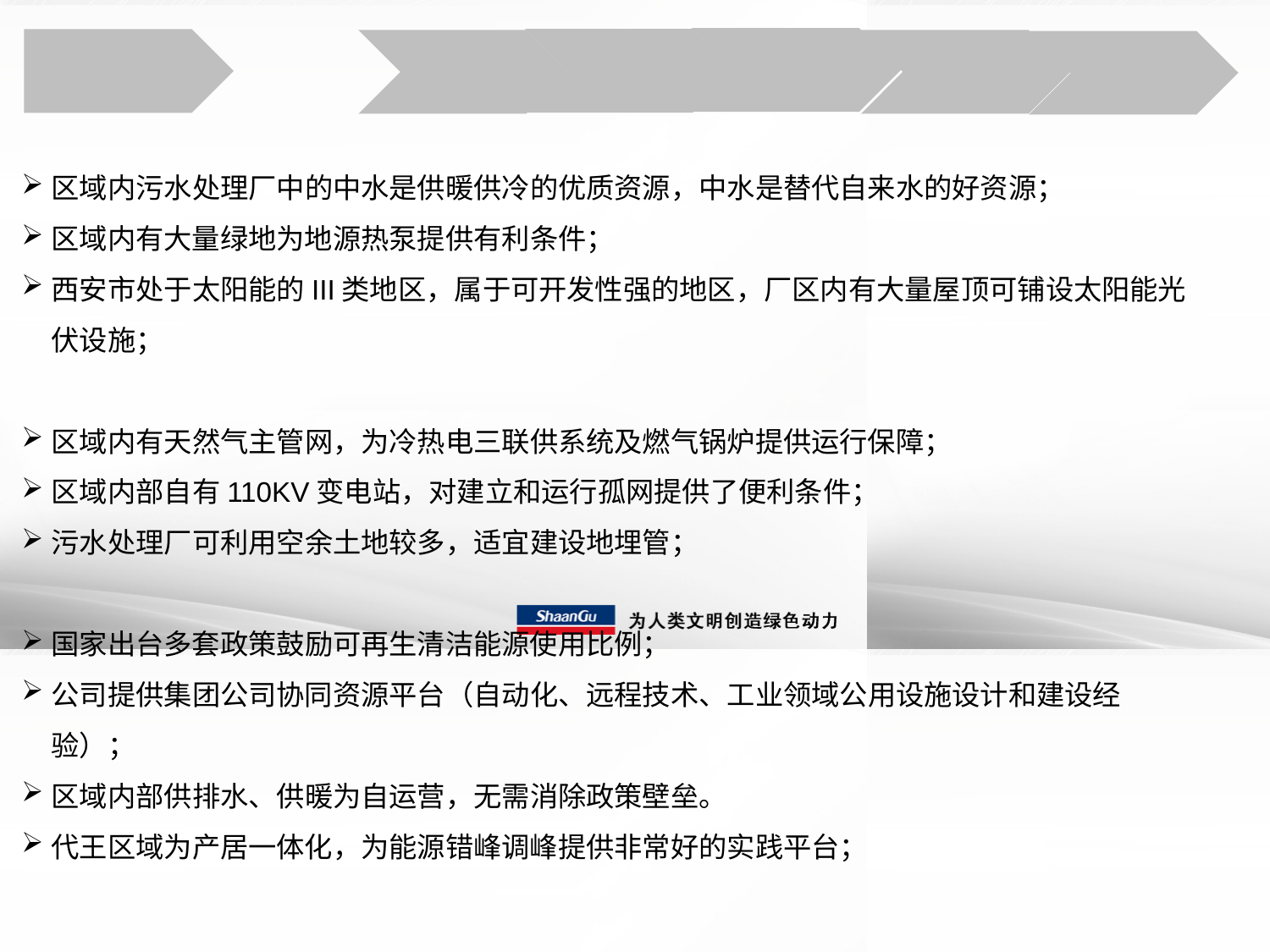

区域内污水处理厂中的中水是供暖供冷的优质资源，中水是替代自来水的好资源；
区域内有大量绿地为地源热泵提供有利条件；
西安市处于太阳能的III类地区，属于可开发性强的地区，厂区内有大量屋顶可铺设太阳能光伏设施；

区域内有天然气主管网，为冷热电三联供系统及燃气锅炉提供运行保障；
区域内部自有110KV变电站，对建立和运行孤网提供了便利条件；
污水处理厂可利用空余土地较多，适宜建设地埋管；

国家出台多套政策鼓励可再生清洁能源使用比例；
公司提供集团公司协同资源平台（自动化、远程技术、工业领域公用设施设计和建设经验）；
区域内部供排水、供暖为自运营，无需消除政策壁垒。
代王区域为产居一体化，为能源错峰调峰提供非常好的实践平台；